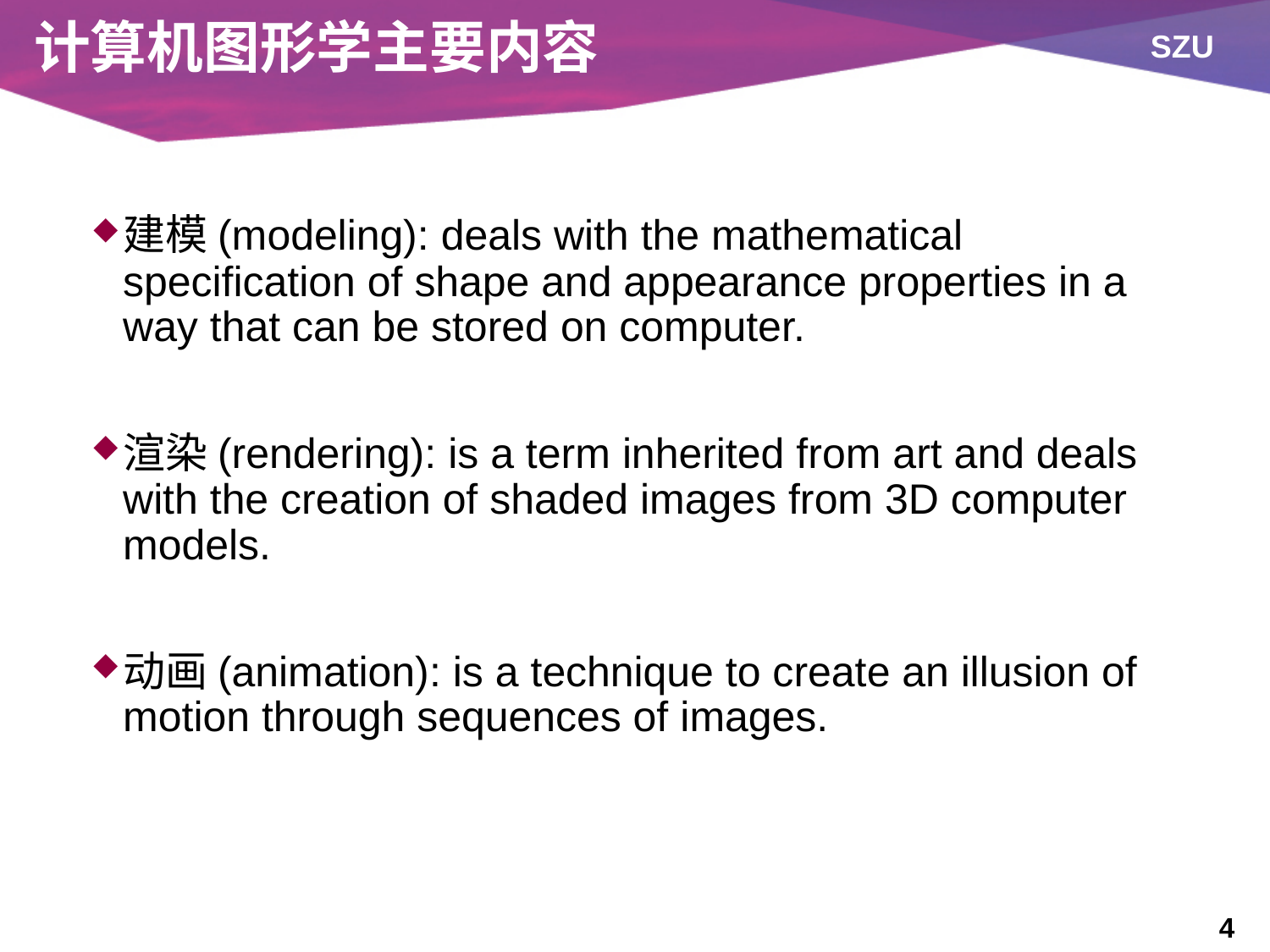

# 计算机图形学主要内容
建模(modeling): deals with the mathematical specification of shape and appearance properties in a way that can be stored on computer.

渲染(rendering): is a term inherited from art and deals with the creation of shaded images from 3D computer models.

动画(animation): is a technique to create an illusion of motion through sequences of images.
4